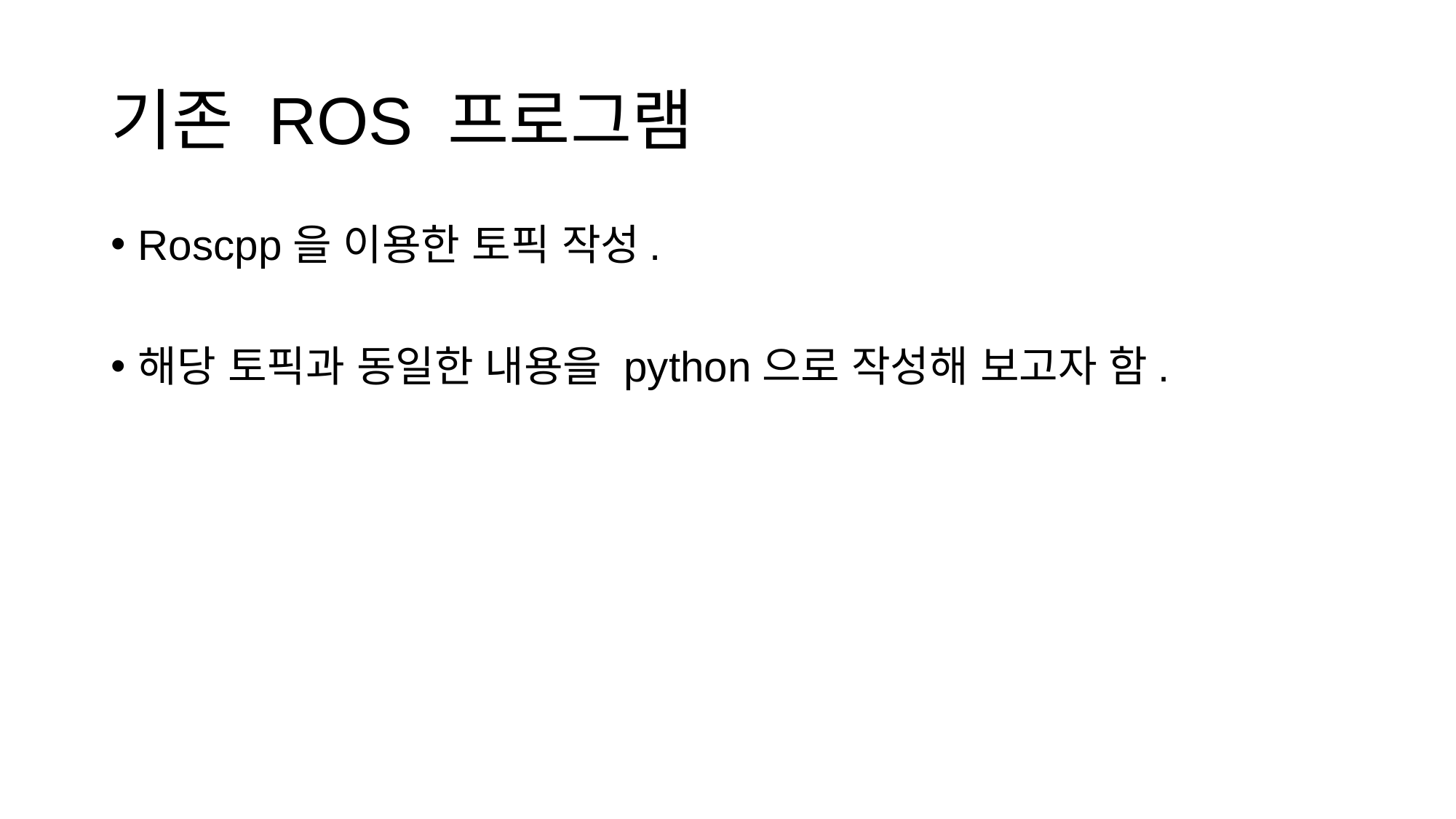

# 기존 ROS 프로그램
Roscpp을 이용한 토픽 작성.

해당 토픽과 동일한 내용을 python으로 작성해 보고자 함.